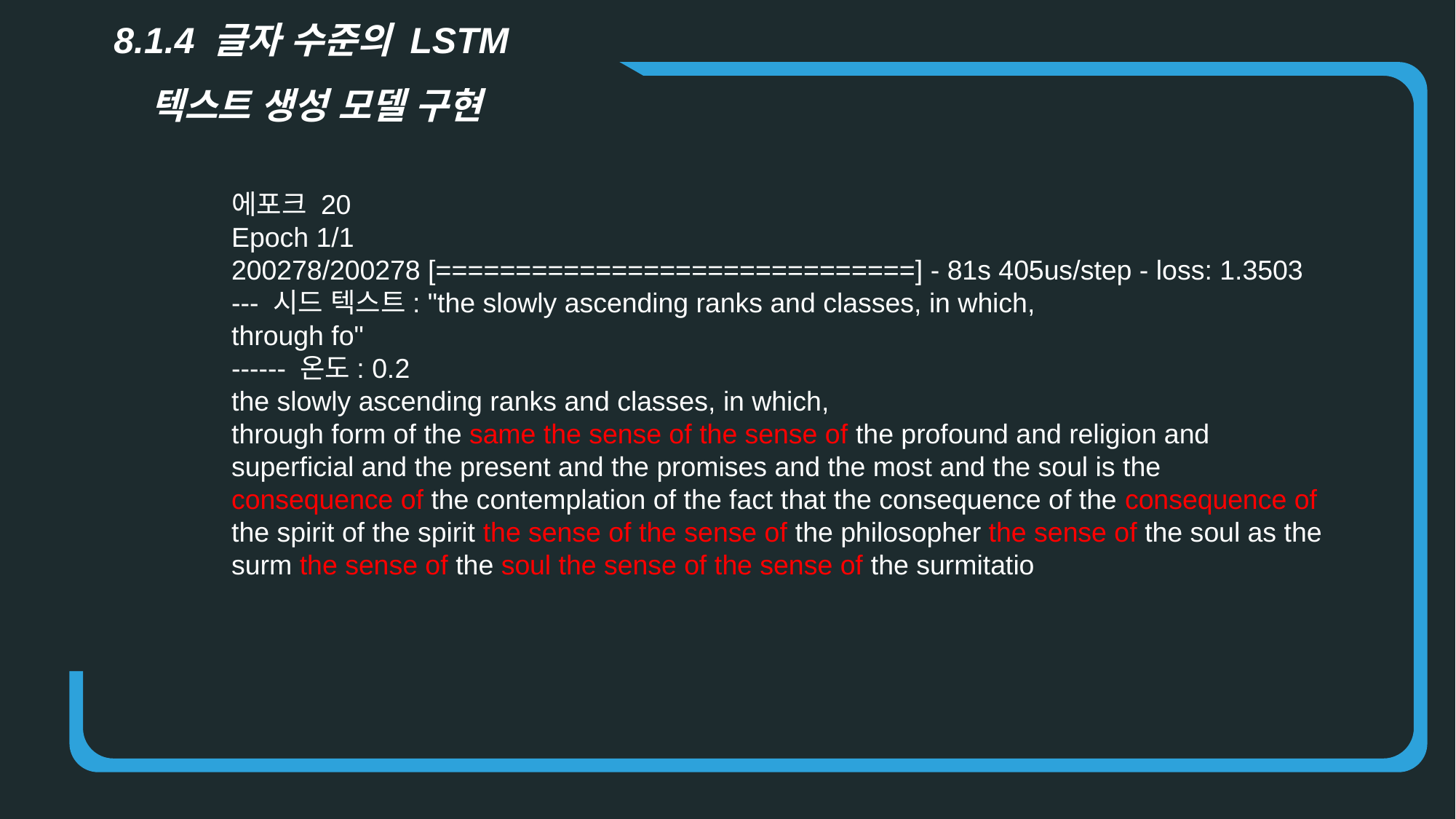

8.1.4 글자 수준의 LSTM
텍스트 생성 모델 구현

에포크 20
Epoch 1/1
200278/200278 [==============================] - 81s 405us/step - loss: 1.3503
--- 시드 텍스트: "the slowly ascending ranks and classes, in which,
through fo"
------ 온도: 0.2
the slowly ascending ranks and classes, in which,
through form of the same the sense of the sense of the profound and religion and superficial and the present and the promises and the most and the soul is the consequence of the contemplation of the fact that the consequence of the consequence of the spirit of the spirit the sense of the sense of the philosopher the sense of the soul as the surm the sense of the soul the sense of the sense of the surmitatio